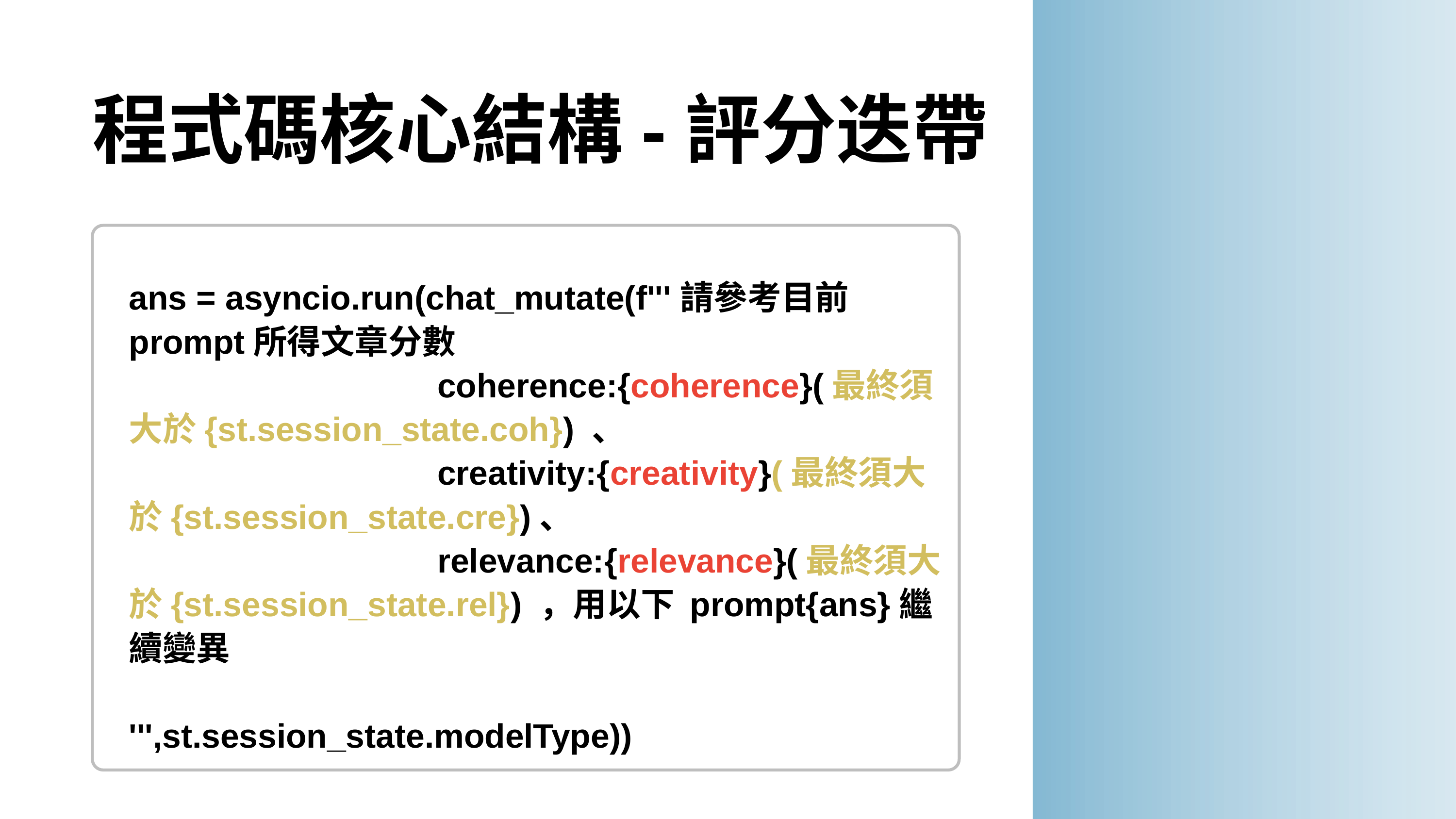

程式碼核心結構-評分迭帶

ans = asyncio.run(chat_mutate(f'''請參考目前prompt所得文章分數
                                 coherence:{coherence}(最終須大於{st.session_state.coh}) 、
                                 creativity:{creativity}(最終須大於{st.session_state.cre})、
                                 relevance:{relevance}(最終須大於{st.session_state.rel}) ，用以下 prompt{ans}繼續變異
                                       ''',st.session_state.modelType))